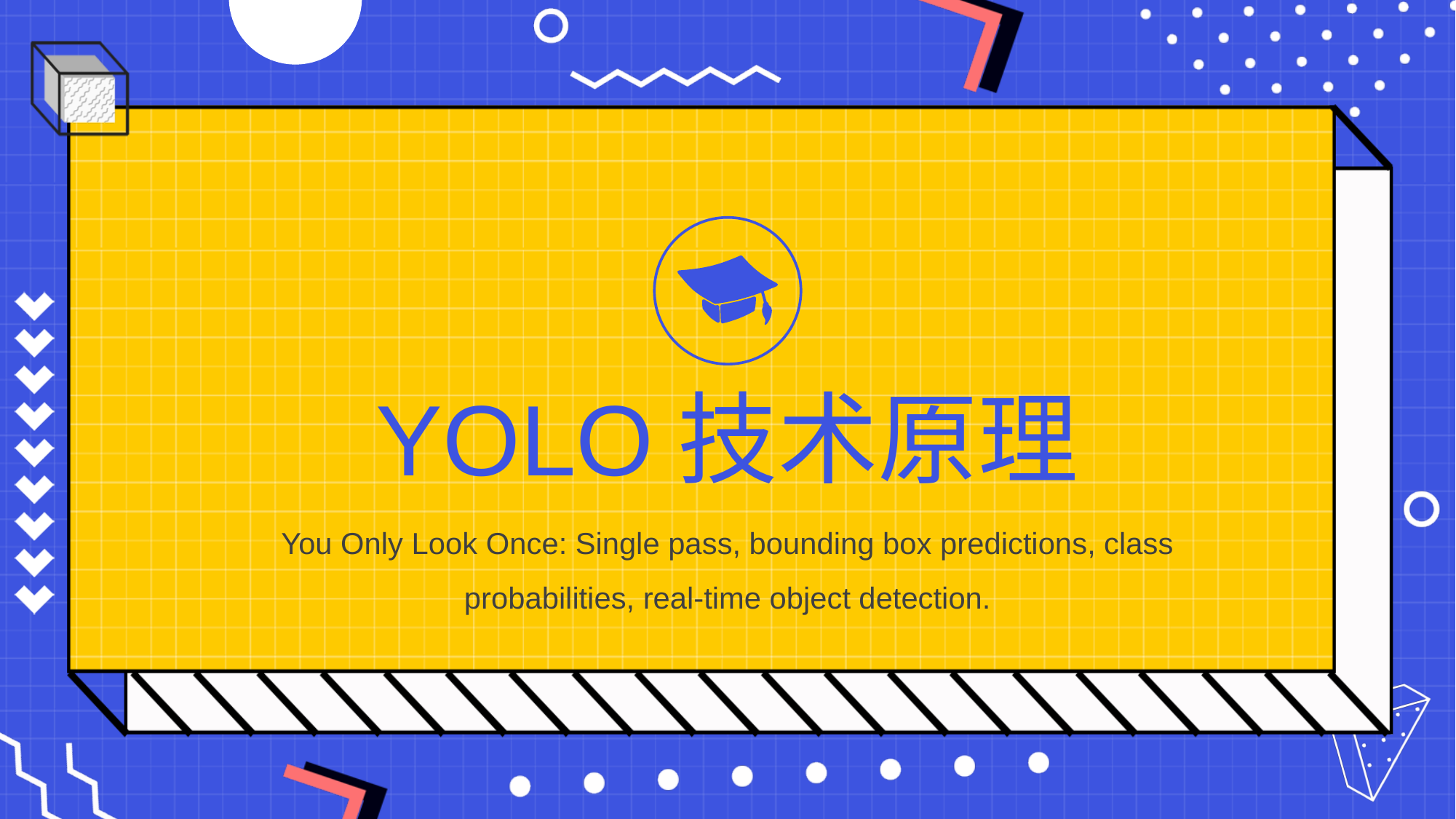

YOLO技术原理
You Only Look Once: Single pass, bounding box predictions, class probabilities, real-time object detection.